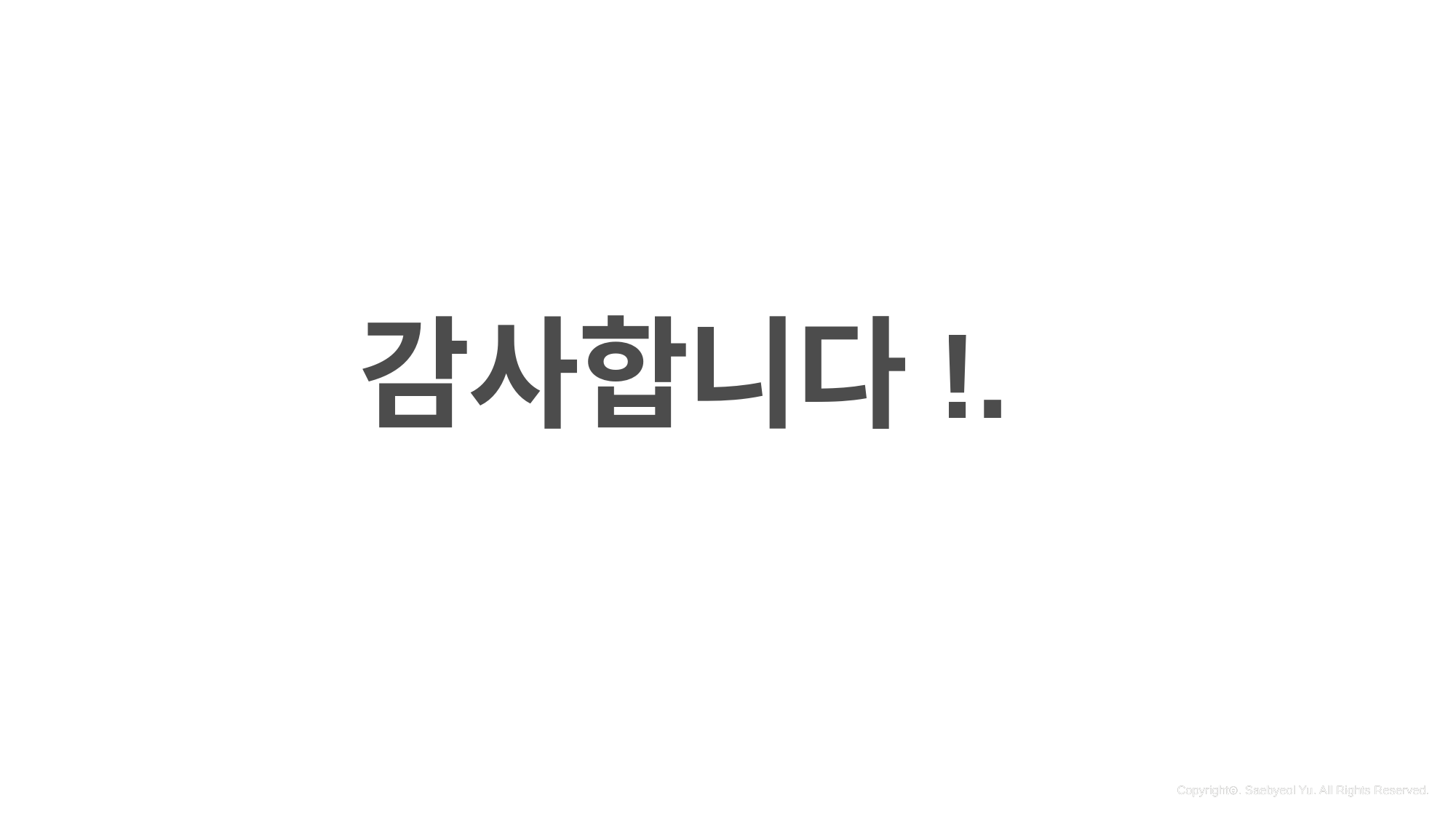

감사합니다!!!!!
감사합니다!.
냠냠.GG 내 기능
Copyrightⓒ. Saebyeol Yu. All Rights Reserved.